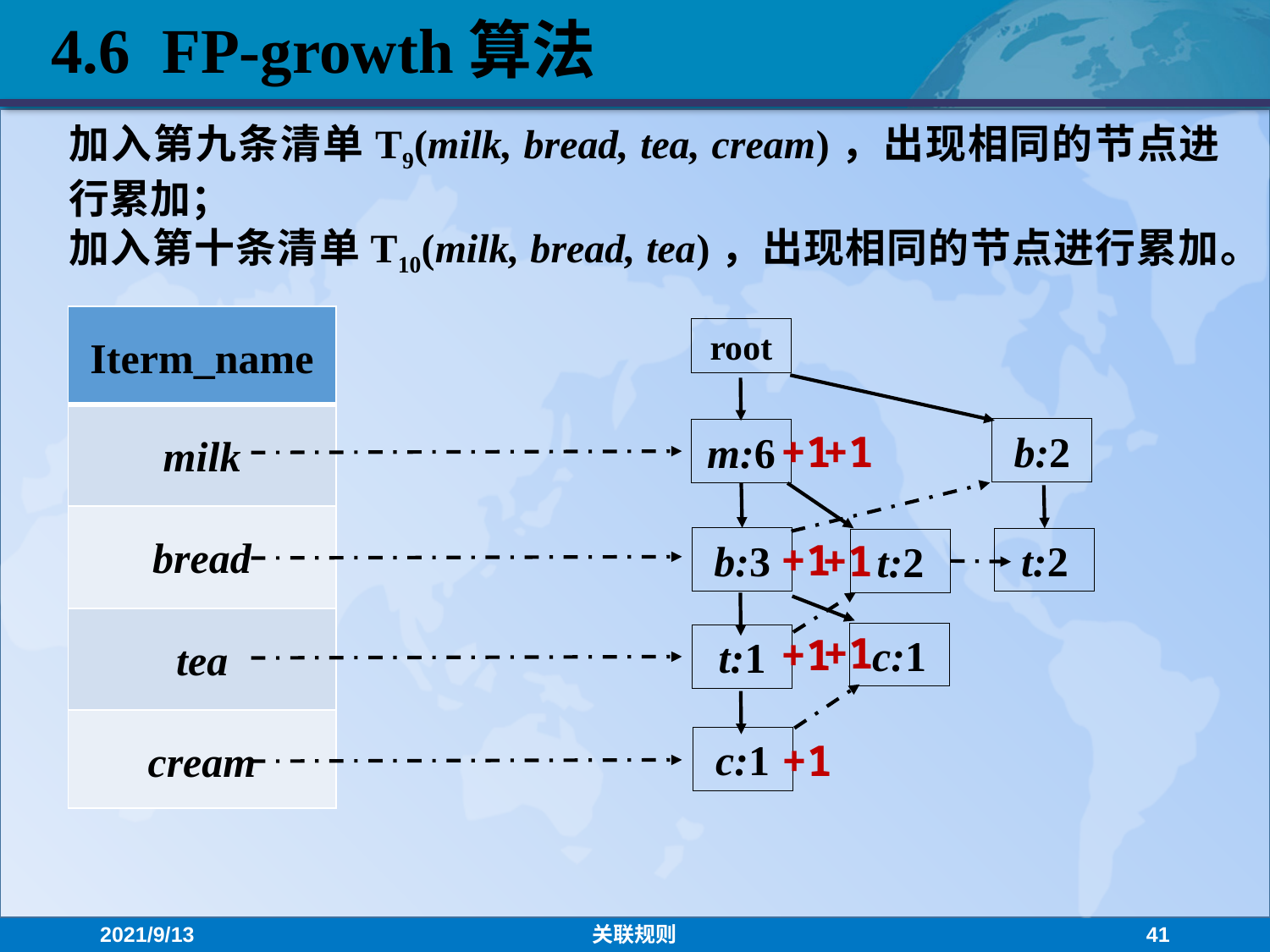

4.6  FP-growth算法
加入第九条清单T9(milk, bread, tea, cream)，出现相同的节点进行累加；
加入第十条清单T10(milk, bread, tea)，出现相同的节点进行累加。

| Iterm\_name |
| --- |
| milk |
| bread |
| tea |
| cream |
root
+1
b:2
+1
m:6
+1
b:3
+1
t:2
t:2
+1
+1
c:1
t:1
c:1
+1
2021/9/13
关联规则
41